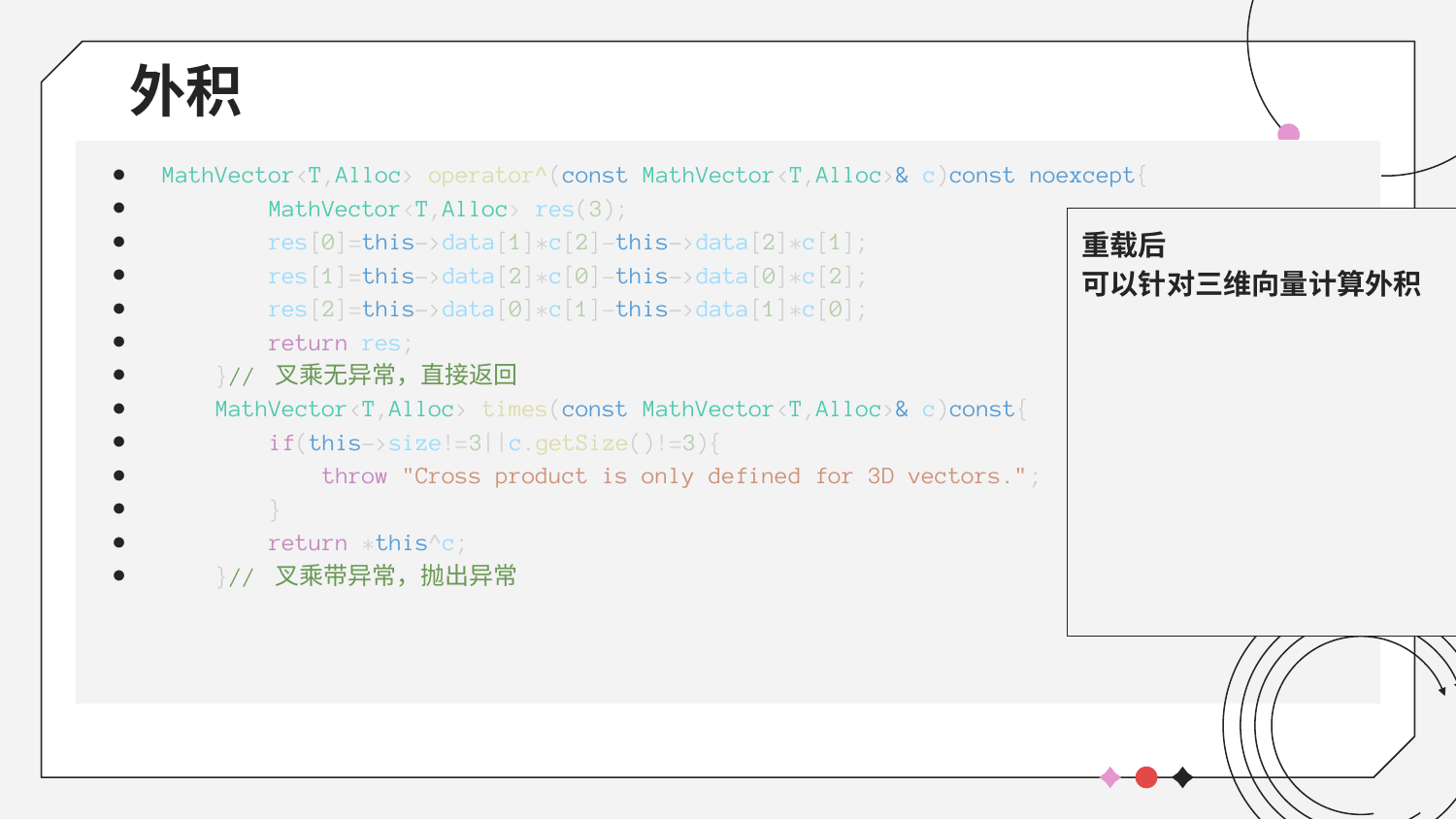

# 外积
MathVector<T,Alloc> operator^(const MathVector<T,Alloc>& c)const noexcept{
        MathVector<T,Alloc> res(3);
        res[0]=this->data[1]*c[2]-this->data[2]*c[1];
        res[1]=this->data[2]*c[0]-this->data[0]*c[2];
        res[2]=this->data[0]*c[1]-this->data[1]*c[0];
        return res;
    }// 叉乘无异常，直接返回
    MathVector<T,Alloc> times(const MathVector<T,Alloc>& c)const{
        if(this->size!=3||c.getSize()!=3){
            throw "Cross product is only defined for 3D vectors.";
        }
        return *this^c;
    }// 叉乘带异常，抛出异常

重载后
可以针对三维向量计算外积